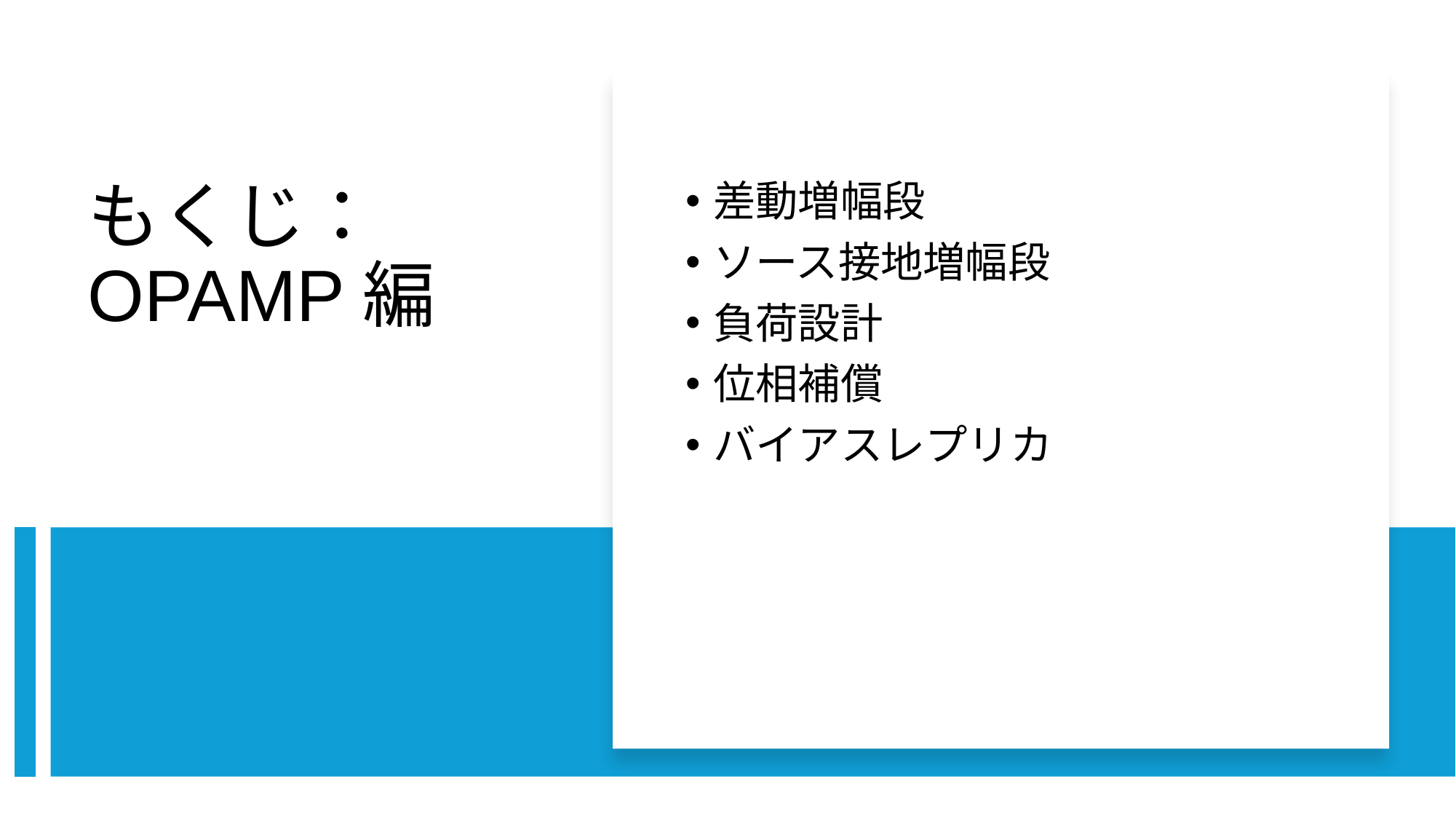

差動増幅段
ソース接地増幅段
負荷設計
位相補償
バイアスレプリカ
# もくじ： OPAMP編